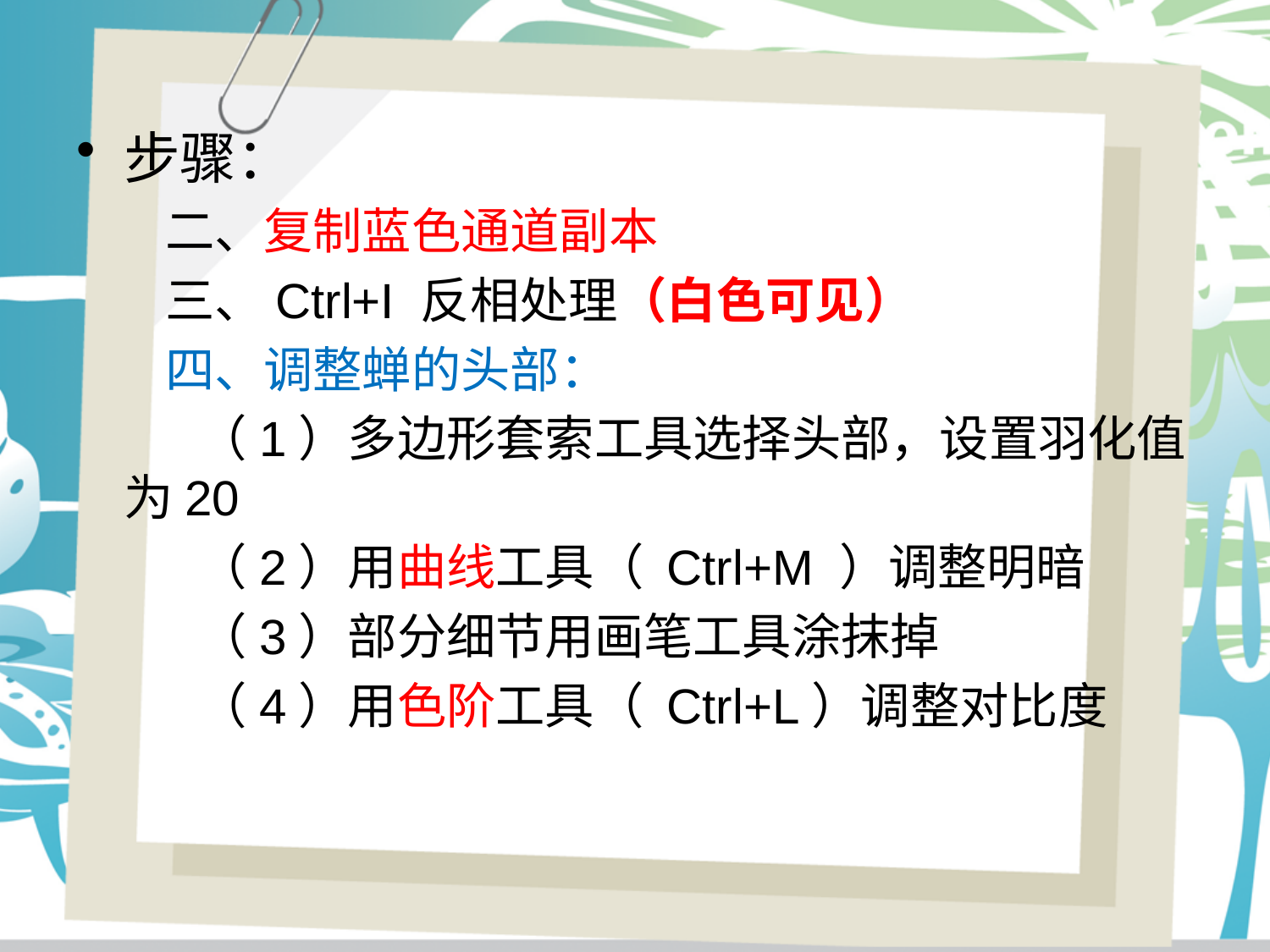

步骤：
       二、复制蓝色通道副本
       三、Ctrl+I 反相处理（白色可见）
       四、调整蝉的头部：
          （1）多边形套索工具选择头部，设置羽化值为20
          （2）用曲线工具（ Ctrl+M ）调整明暗
          （3）部分细节用画笔工具涂抹掉
          （4）用色阶工具（ Ctrl+L）调整对比度